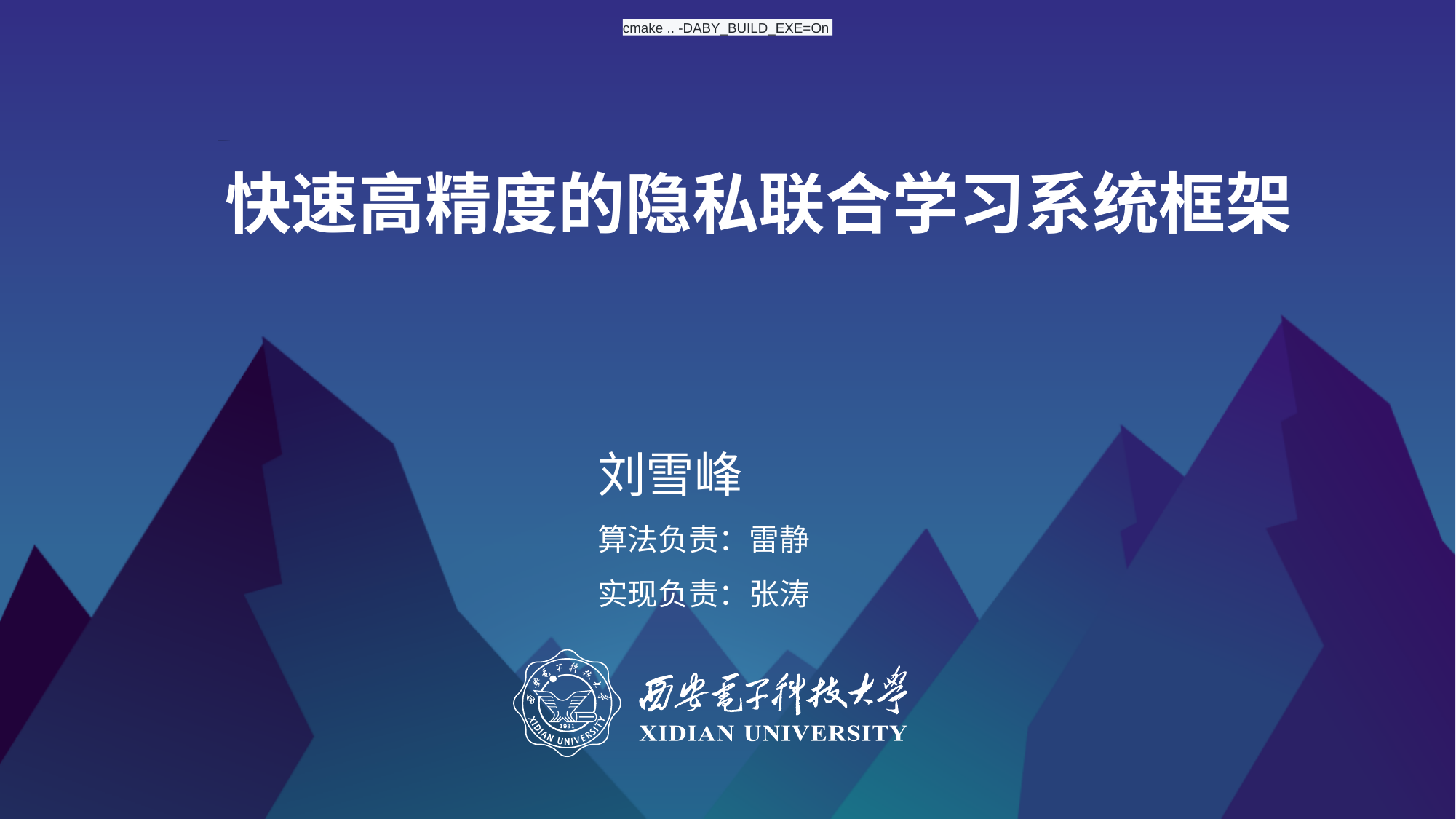

cmake .. -DABY_BUILD_EXE=On
快速高精度的隐私联合学习系统框架
刘雪峰
算法负责：雷静
实现负责：张涛